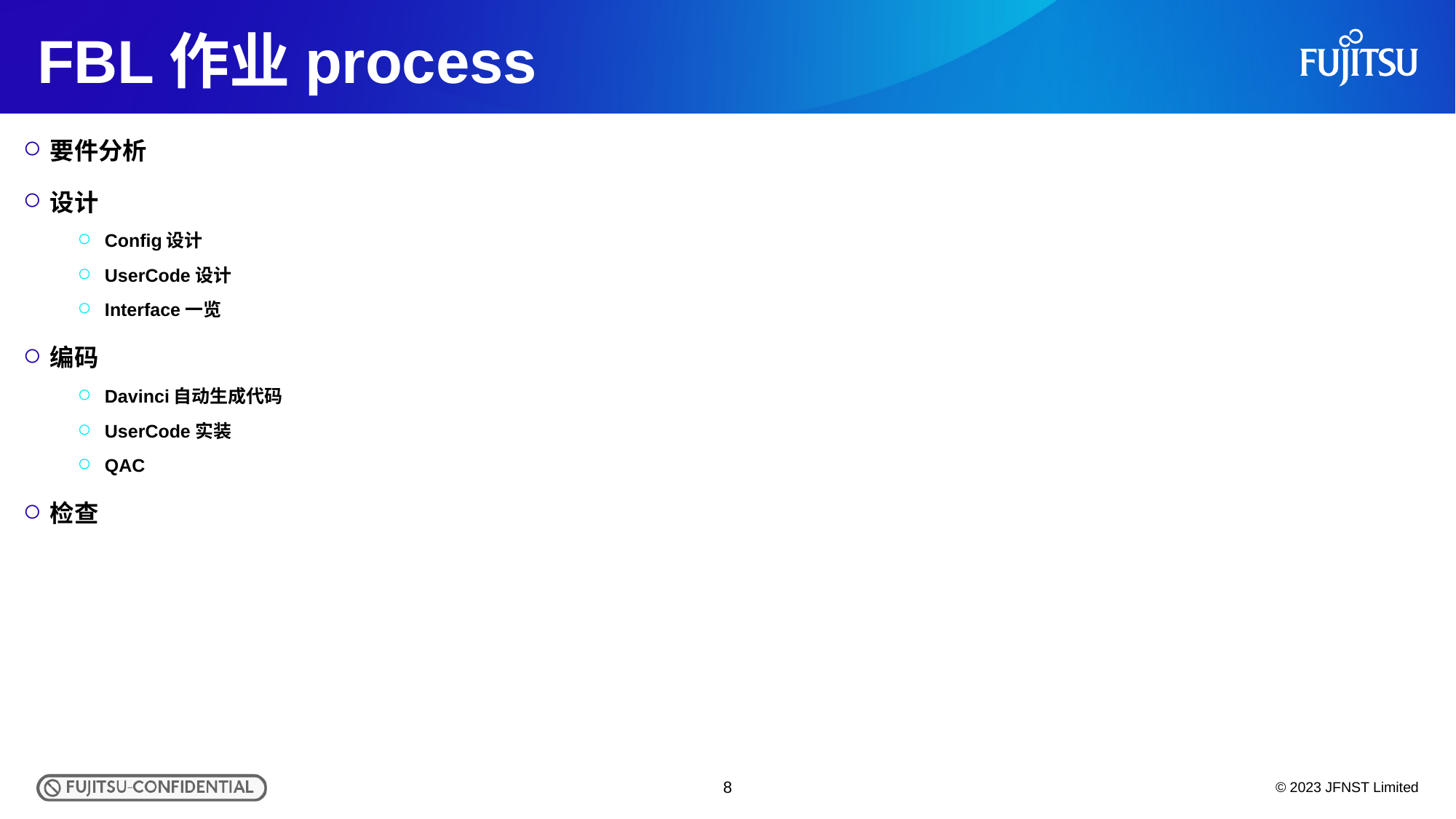

# FBL作业process
要件分析
设计
Config设计
UserCode设计
Interface一览
编码
Davinci自动生成代码
UserCode实装
QAC
检查
8
© 2023 JFNST Limited